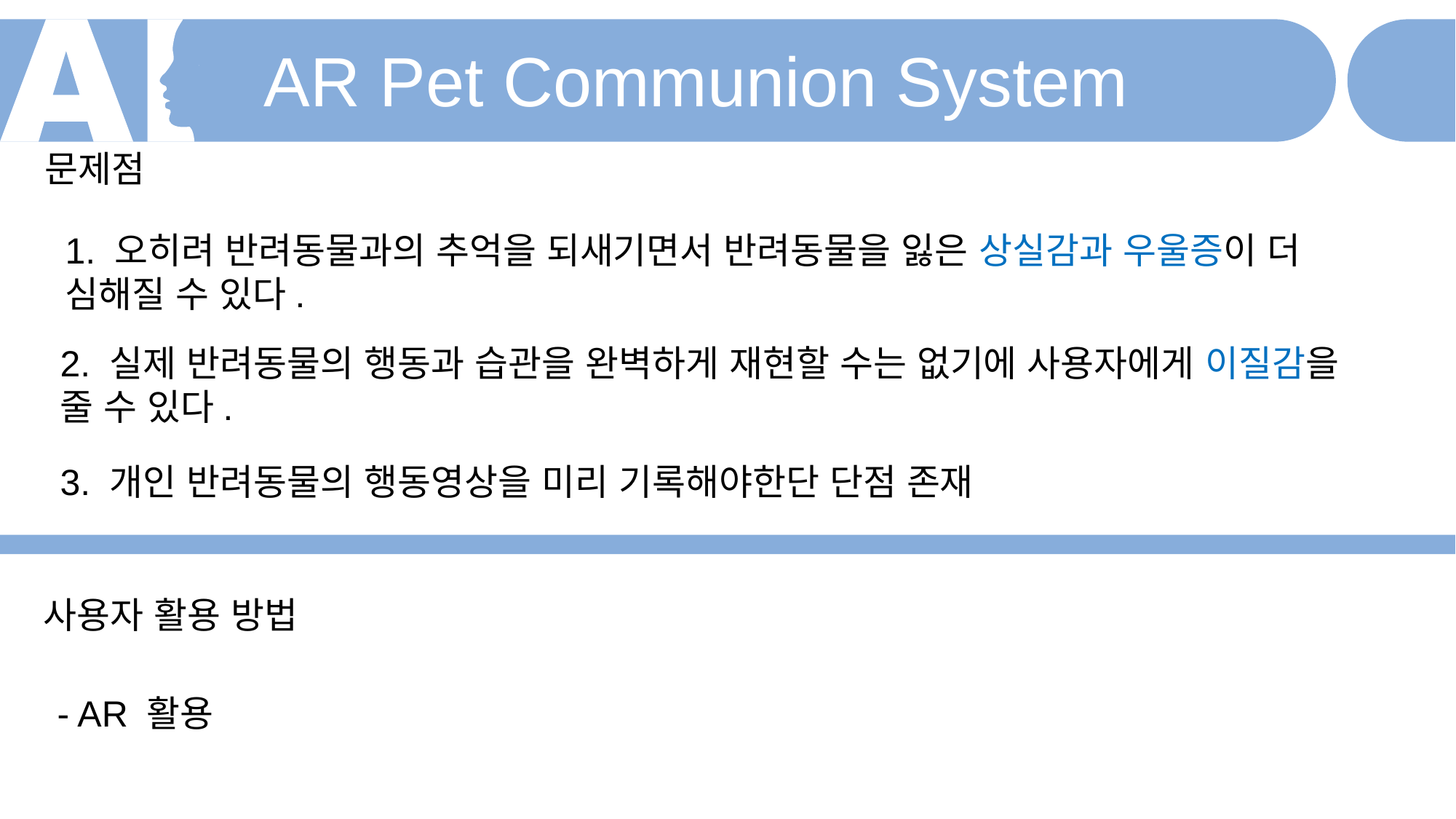

AR Pet Communion System
문제점
1. 오히려 반려동물과의 추억을 되새기면서 반려동물을 잃은 상실감과 우울증이 더 심해질 수 있다.
2. 실제 반려동물의 행동과 습관을 완벽하게 재현할 수는 없기에 사용자에게 이질감을 줄 수 있다.
3. 개인 반려동물의 행동영상을 미리 기록해야한단 단점 존재
사용자 활용 방법
- AR 활용